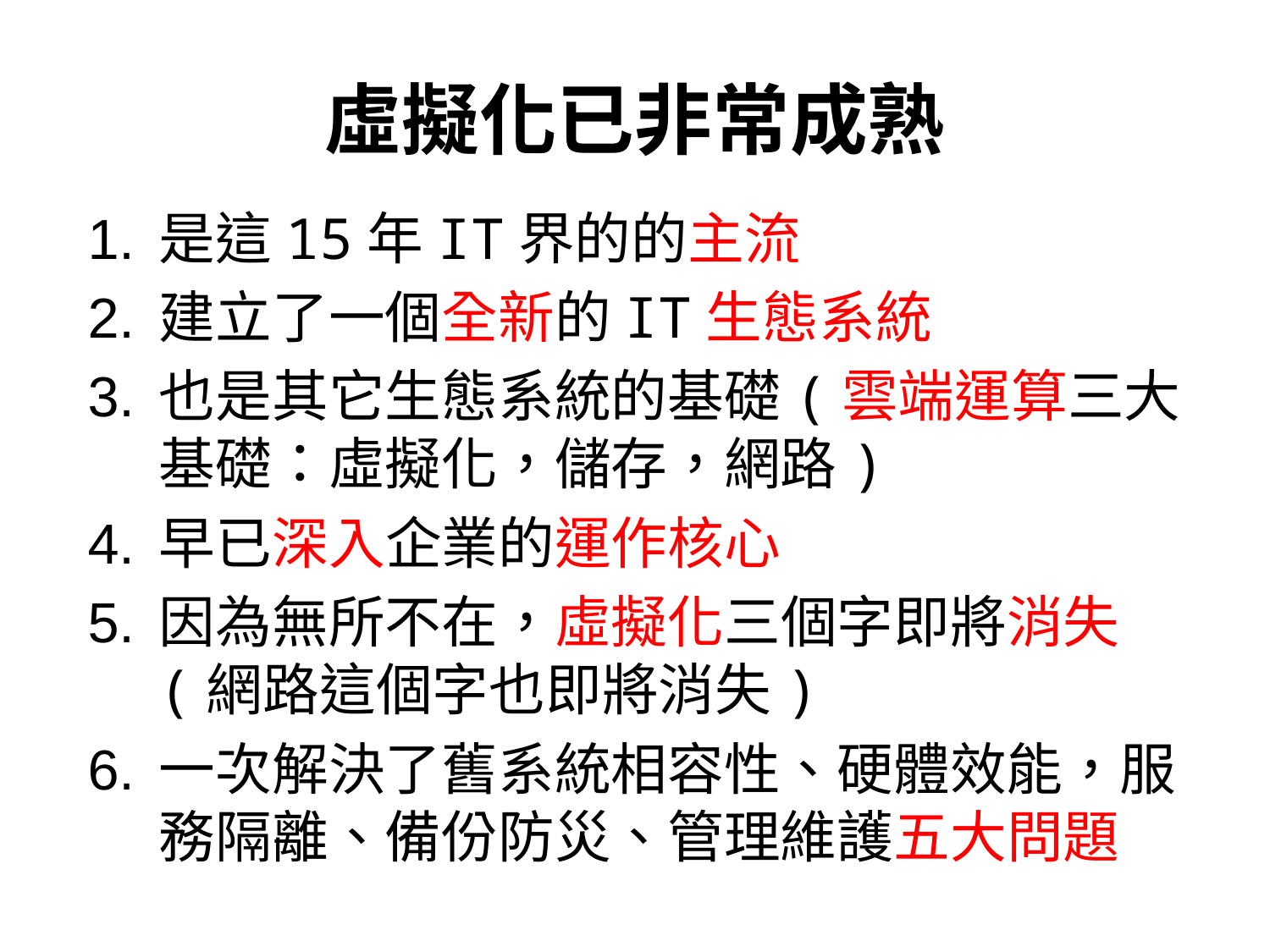

# 虛擬化已非常成熟
是這15年IT界的的主流
建立了一個全新的IT生態系統
也是其它生態系統的基礎(雲端運算三大基礎：虛擬化，儲存，網路)
早已深入企業的運作核心
因為無所不在，虛擬化三個字即將消失(網路這個字也即將消失)
一次解決了舊系統相容性、硬體效能，服務隔離、備份防災、管理維護五大問題